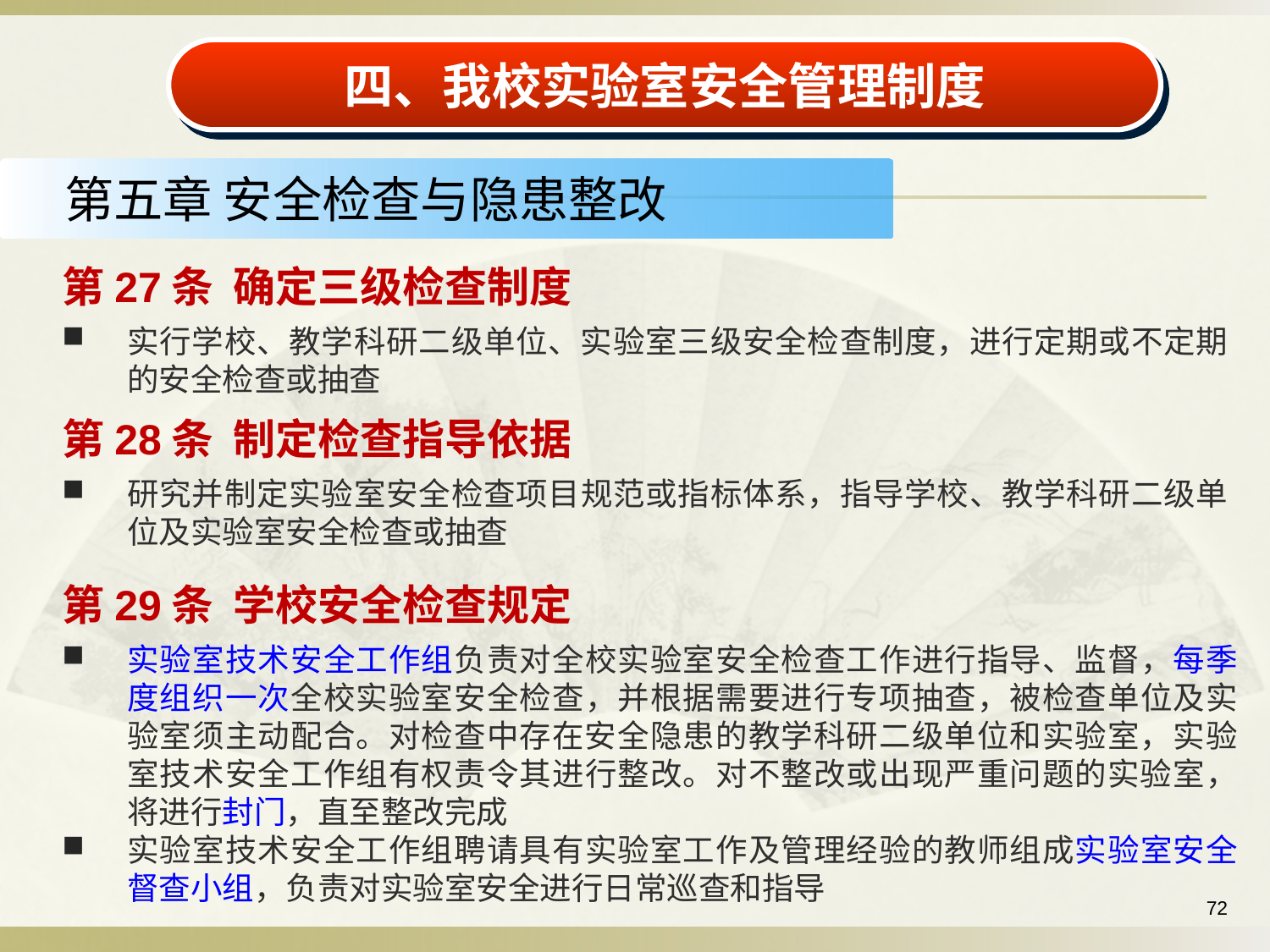

四、我校实验室安全管理制度
第五章 安全检查与隐患整改
第27条  确定三级检查制度
实行学校、教学科研二级单位、实验室三级安全检查制度，进行定期或不定期的安全检查或抽查
第28条  制定检查指导依据
研究并制定实验室安全检查项目规范或指标体系，指导学校、教学科研二级单位及实验室安全检查或抽查
第29条  学校安全检查规定
实验室技术安全工作组负责对全校实验室安全检查工作进行指导、监督，每季度组织一次全校实验室安全检查，并根据需要进行专项抽查，被检查单位及实验室须主动配合。对检查中存在安全隐患的教学科研二级单位和实验室，实验室技术安全工作组有权责令其进行整改。对不整改或出现严重问题的实验室，将进行封门，直至整改完成
实验室技术安全工作组聘请具有实验室工作及管理经验的教师组成实验室安全督查小组，负责对实验室安全进行日常巡查和指导
72